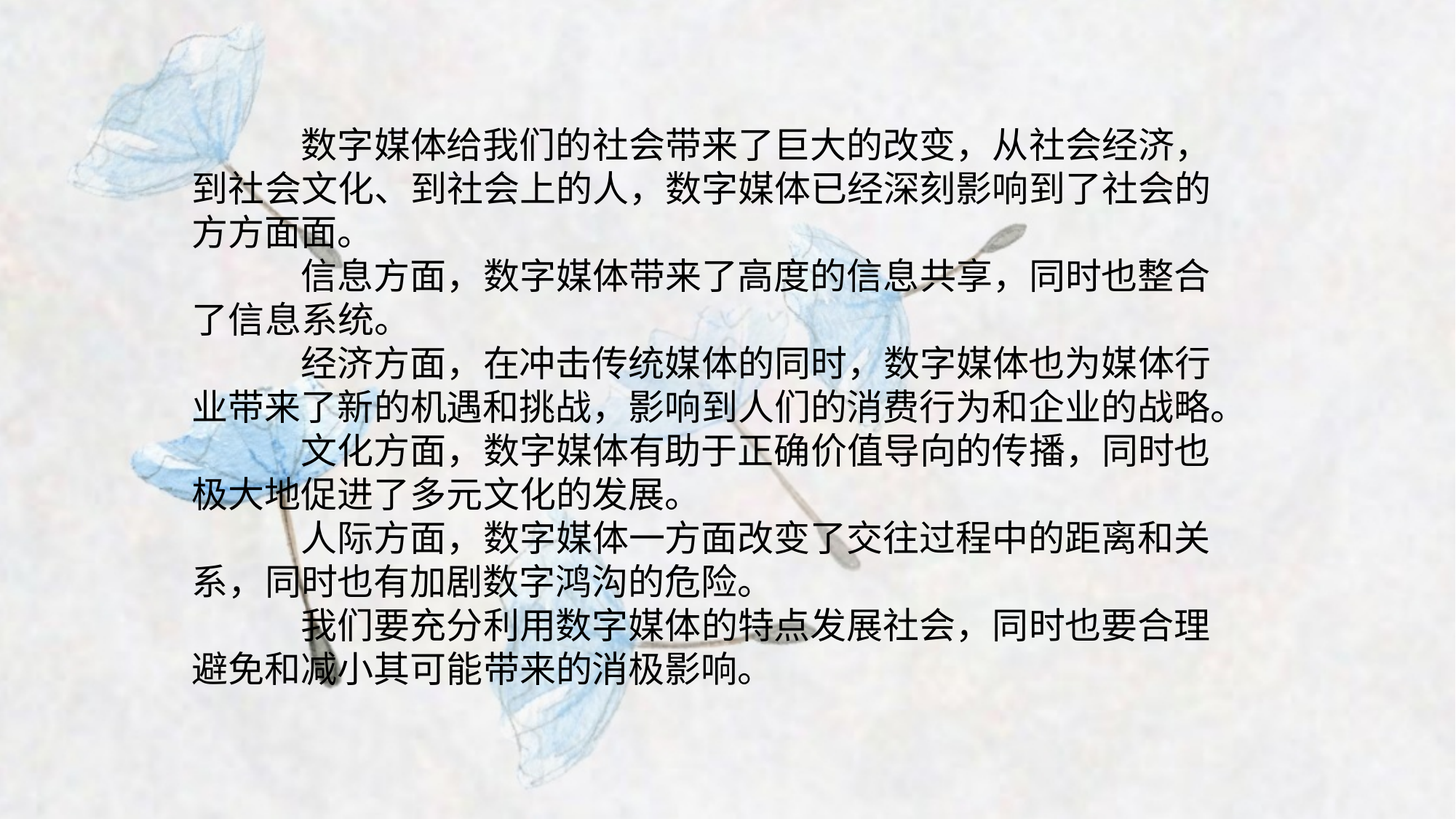

数字媒体给我们的社会带来了巨大的改变，从社会经济，到社会文化、到社会上的人，数字媒体已经深刻影响到了社会的方方面面。
	信息方面，数字媒体带来了高度的信息共享，同时也整合了信息系统。
	经济方面，在冲击传统媒体的同时，数字媒体也为媒体行业带来了新的机遇和挑战，影响到人们的消费行为和企业的战略。
	文化方面，数字媒体有助于正确价值导向的传播，同时也极大地促进了多元文化的发展。
	人际方面，数字媒体一方面改变了交往过程中的距离和关系，同时也有加剧数字鸿沟的危险。
	我们要充分利用数字媒体的特点发展社会，同时也要合理避免和减小其可能带来的消极影响。